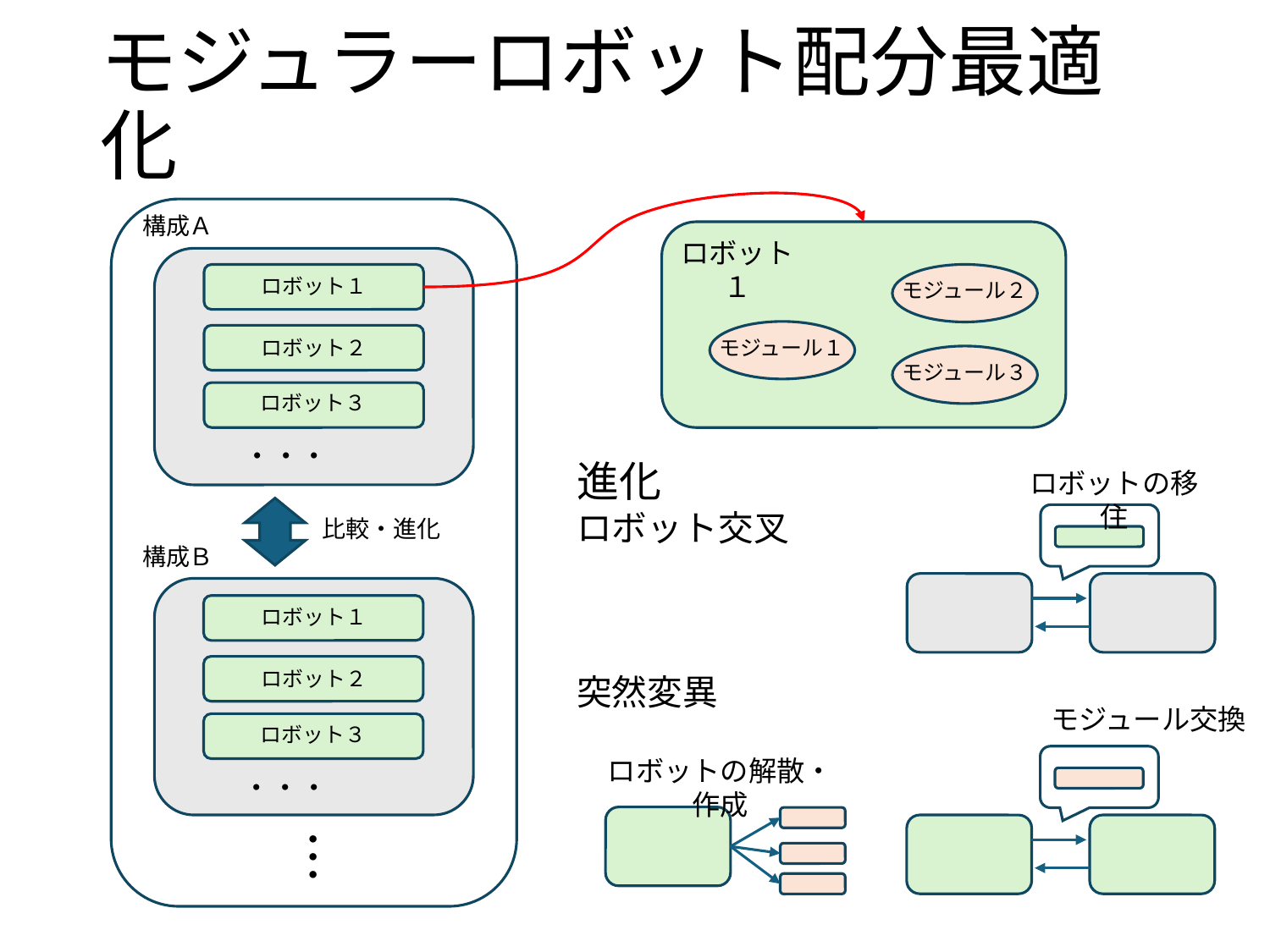

モジュラーロボット配分最適化

構成Ａ

ロボット１

ロボット１
モジュール２

モジュール１
ロボット２

モジュール３

ロボット３
・・・
進化
ロボット交叉
ロボットの移住

比較・進化

構成Ｂ

ロボット１

ロボット２
突然変異
モジュール交換

ロボット３

ロボットの解散・作成
・・・

・
・
・